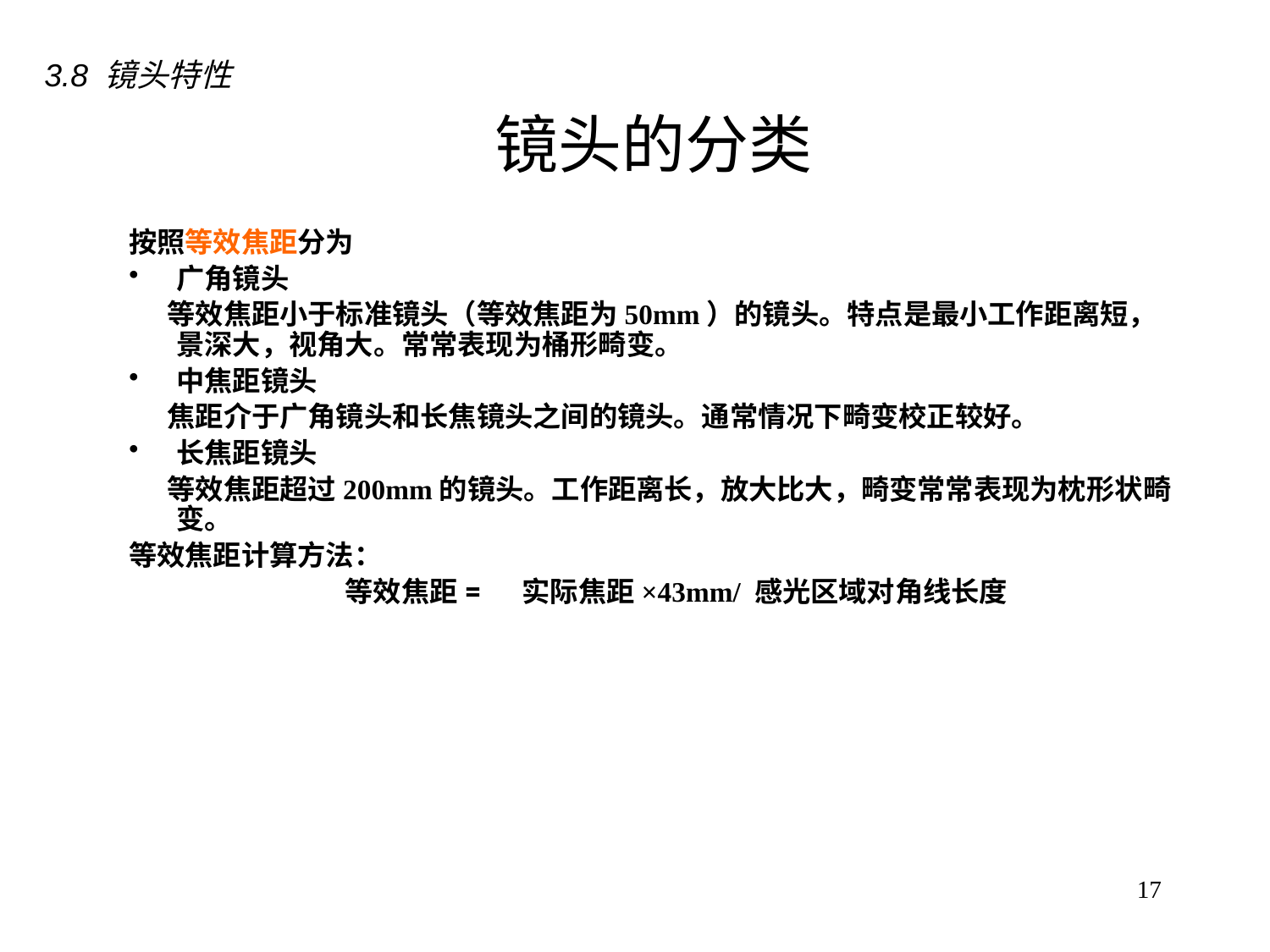

3.8 镜头特性
# 镜头的分类
按照等效焦距分为
广角镜头
     等效焦距小于标准镜头（等效焦距为50mm）的镜头。特点是最小工作距离短，景深大，视角大。常常表现为桶形畸变。
中焦距镜头
     焦距介于广角镜头和长焦镜头之间的镜头。通常情况下畸变校正较好。
长焦距镜头
     等效焦距超过200mm的镜头。工作距离长，放大比大，畸变常常表现为枕形状畸变。
等效焦距计算方法：
                                 等效焦距=  实际焦距×43mm/ 感光区域对角线长度

17